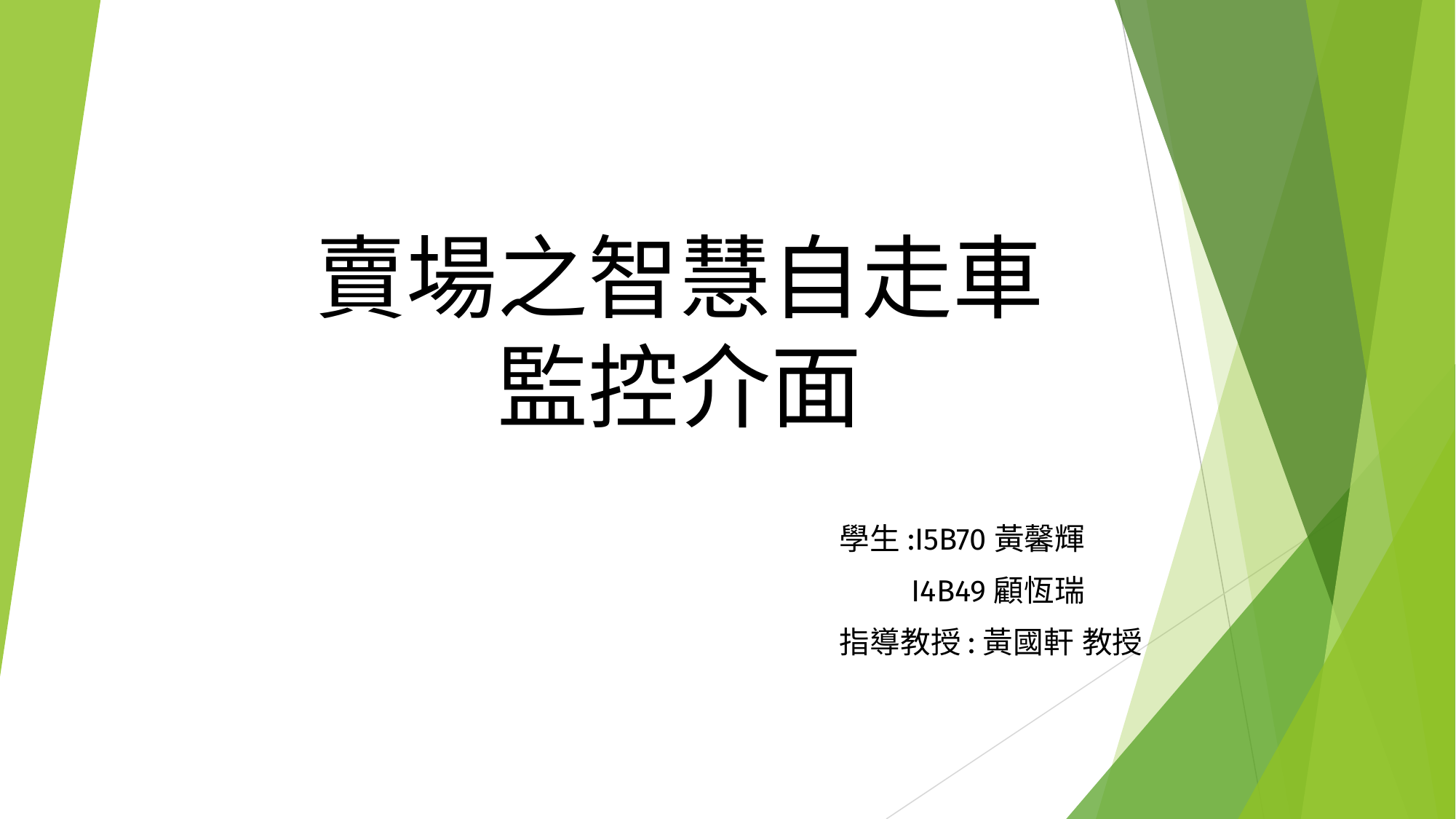

# 賣場之智慧自走車 監控介面
學生:I5B70黃馨輝
         I4B49顧恆瑞
指導教授:黃國軒 教授